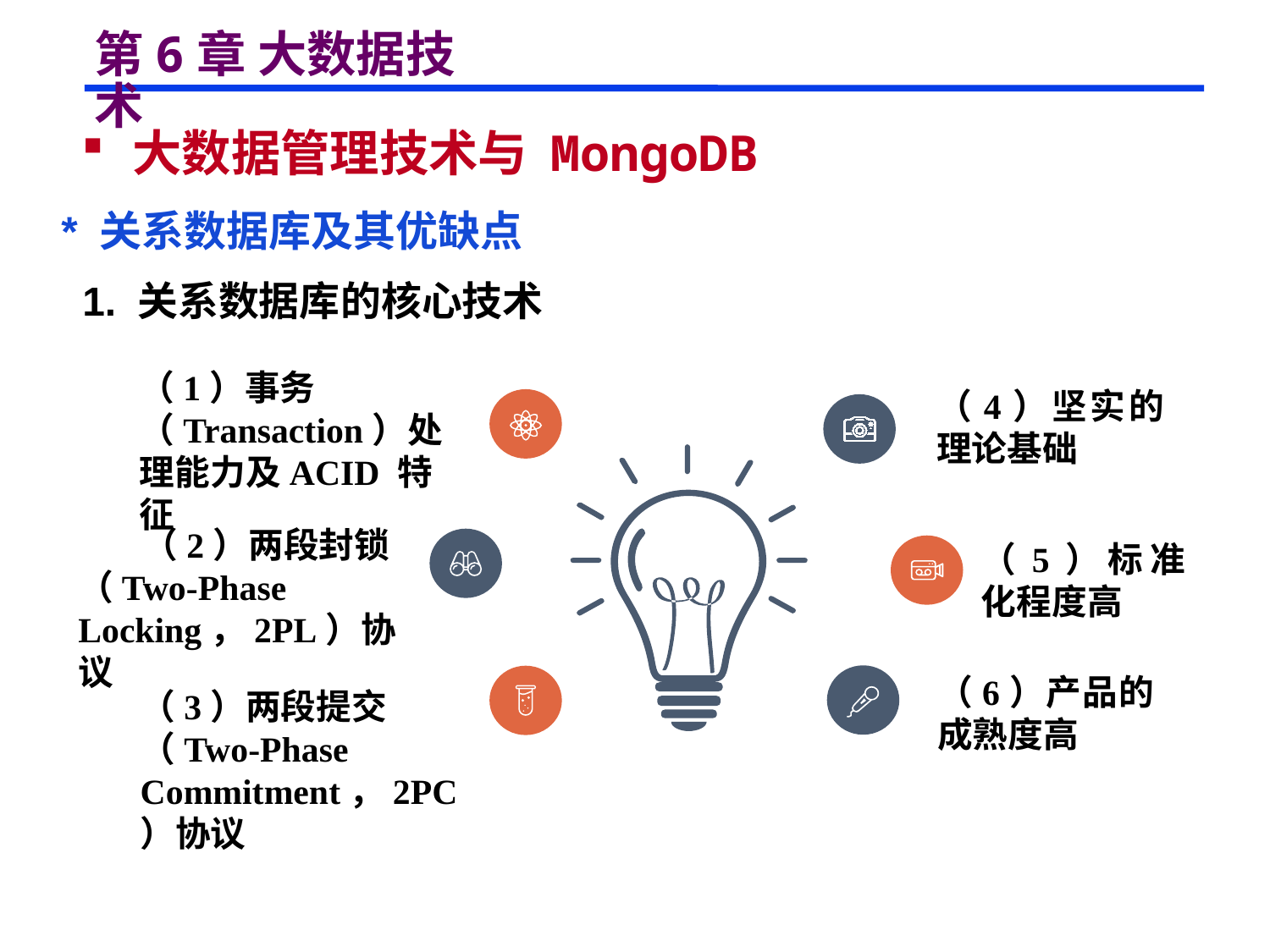

# 第6章 大数据技术
 大数据管理技术与 MongoDB
  * 关系数据库及其优缺点
    1. 关系数据库的核心技术
（1）事务（Transaction）处理能力及ACID 特征
（4）坚实的理论基础

       （2）两段封锁（Two-Phase Locking，2PL）协议

（5）标准化程度高

（6）产品的成熟度高

（3）两段提交（Two-Phase Commitment，2PC）协议